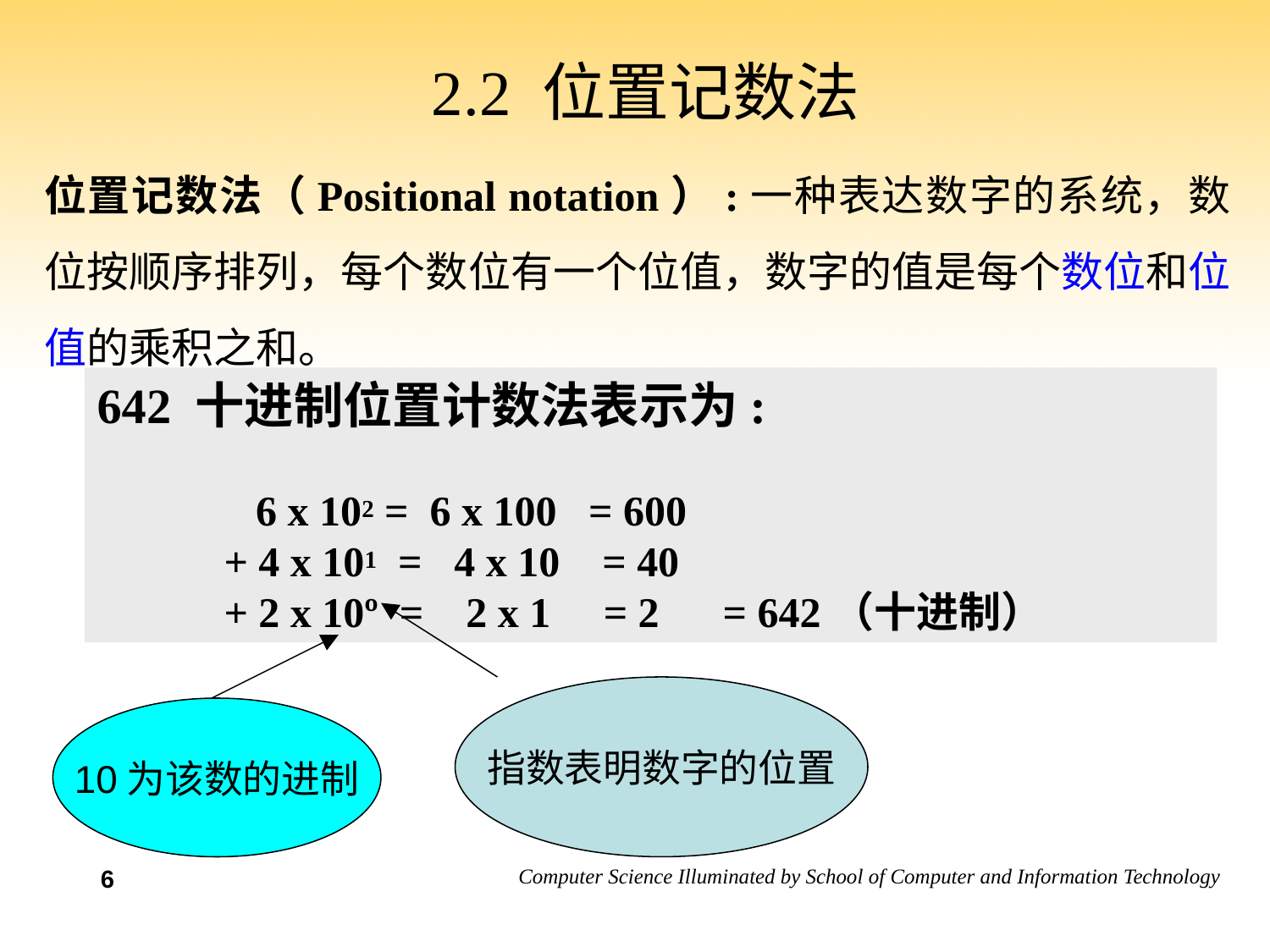

# 2.2 位置记数法
位置记数法（Positional notation）:一种表达数字的系统，数位按顺序排列，每个数位有一个位值，数字的值是每个数位和位值的乘积之和。

642 十进制位置计数法表示为:

	   6 x 102 =  6 x 100   = 600
      	+ 4 x 101  =   4 x 10    = 40
       	+ 2 x 10º  =    2 x 1     = 2      = 642（十进制）

指数表明数字的位置
10为该数的进制
6
6